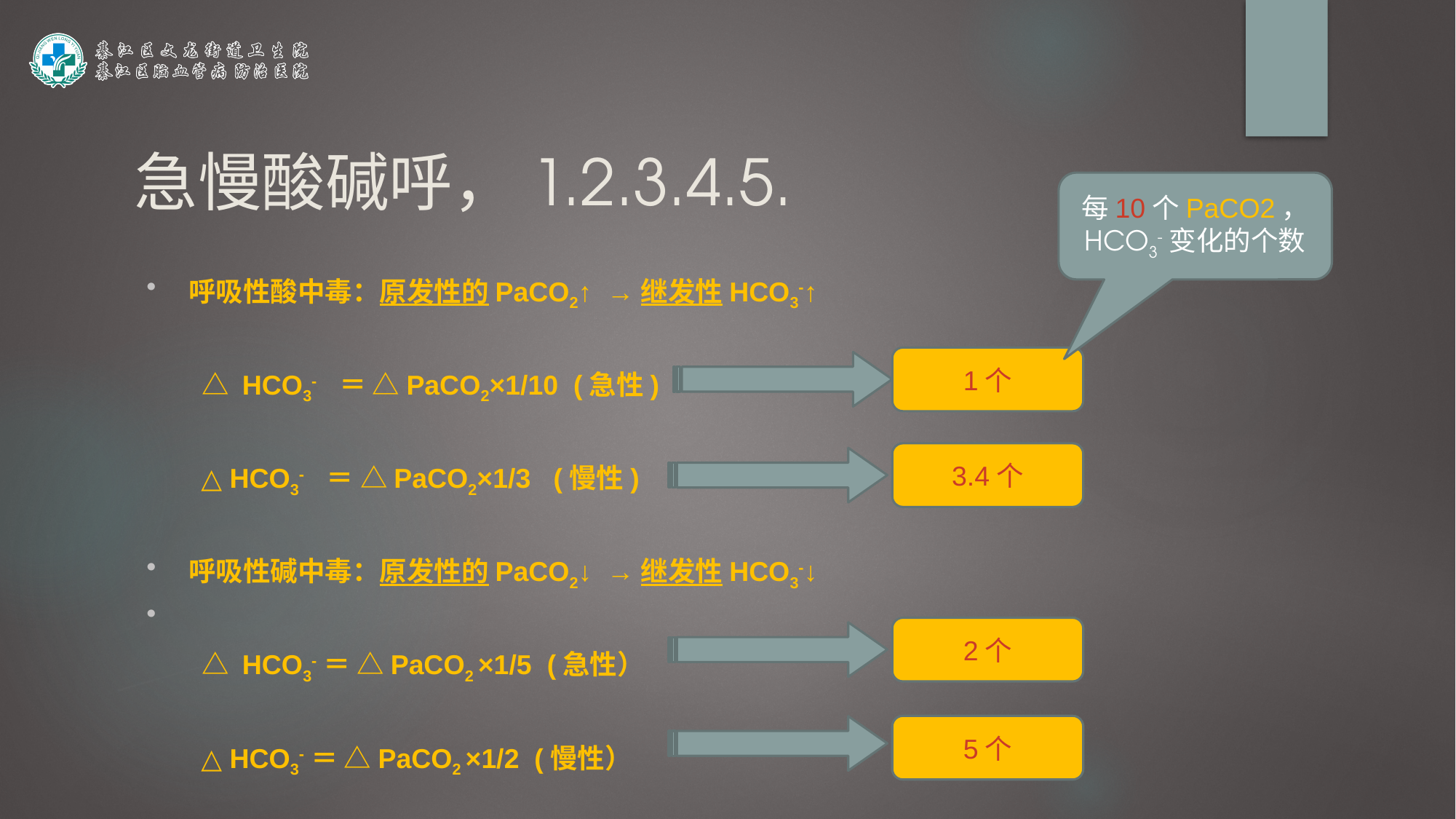

# 急慢酸碱呼，1.2.3.4.5.
每10个PaCO2， HCO3-变化的个数
呼吸性酸中毒：原发性的PaCO2↑  →继发性HCO3-↑

　　△ HCO3-　＝ △PaCO2×1/10  (急性)

       △ HCO3-　＝ △PaCO2×1/3   (慢性)

呼吸性碱中毒：原发性的PaCO2↓  →继发性HCO3-↓

　　△ HCO3-＝ △PaCO2 ×1/5  (急性）

       △ HCO3-＝ △PaCO2 ×1/2  (慢性）
1个

3.4个

2个

5个